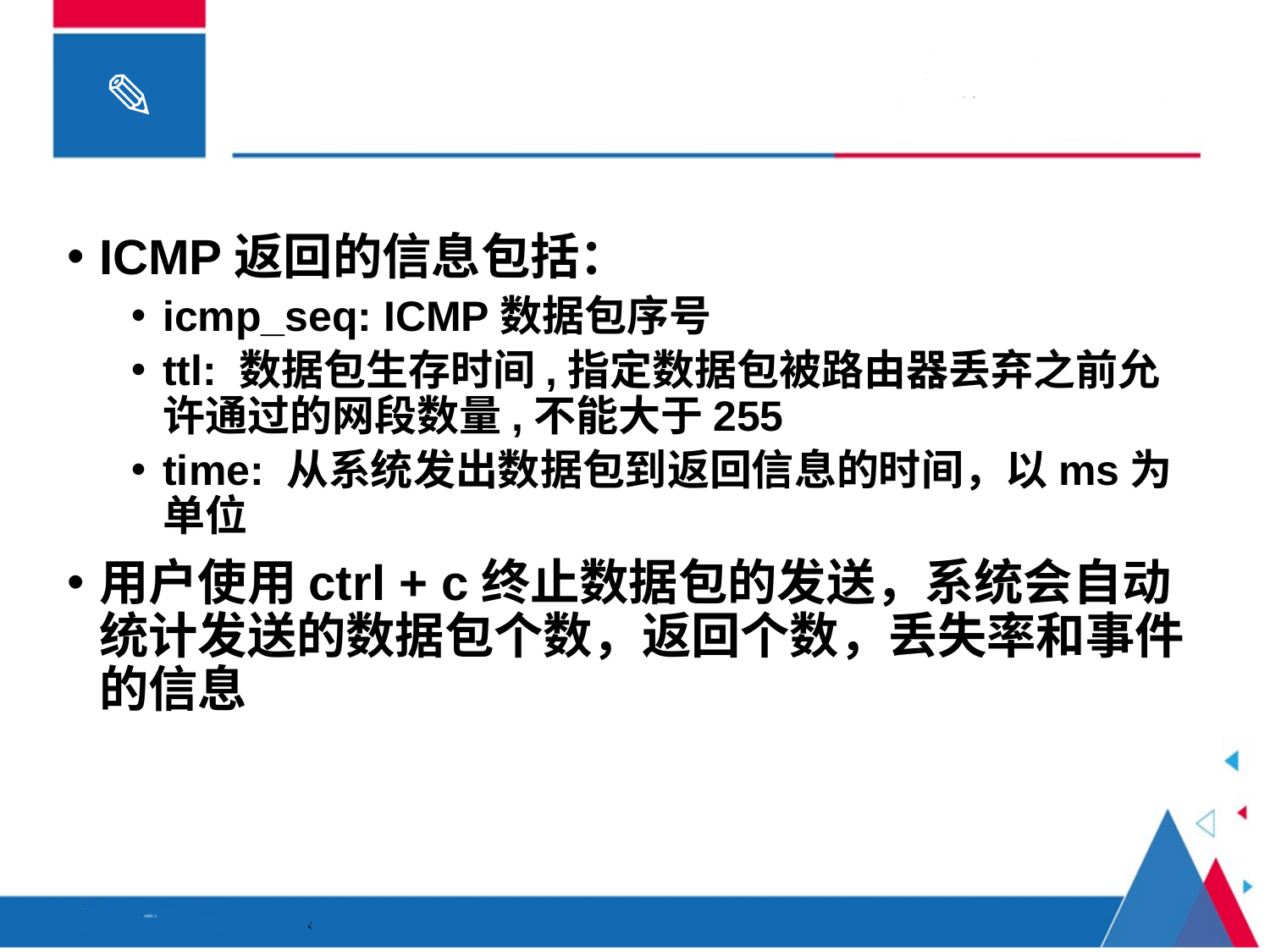

ICMP返回的信息包括：
icmp_seq: ICMP数据包序号
ttl: 数据包生存时间,指定数据包被路由器丢弃之前允许通过的网段数量,不能大于255
time: 从系统发出数据包到返回信息的时间，以ms为单位
用户使用ctrl + c终止数据包的发送，系统会自动统计发送的数据包个数，返回个数，丢失率和事件的信息